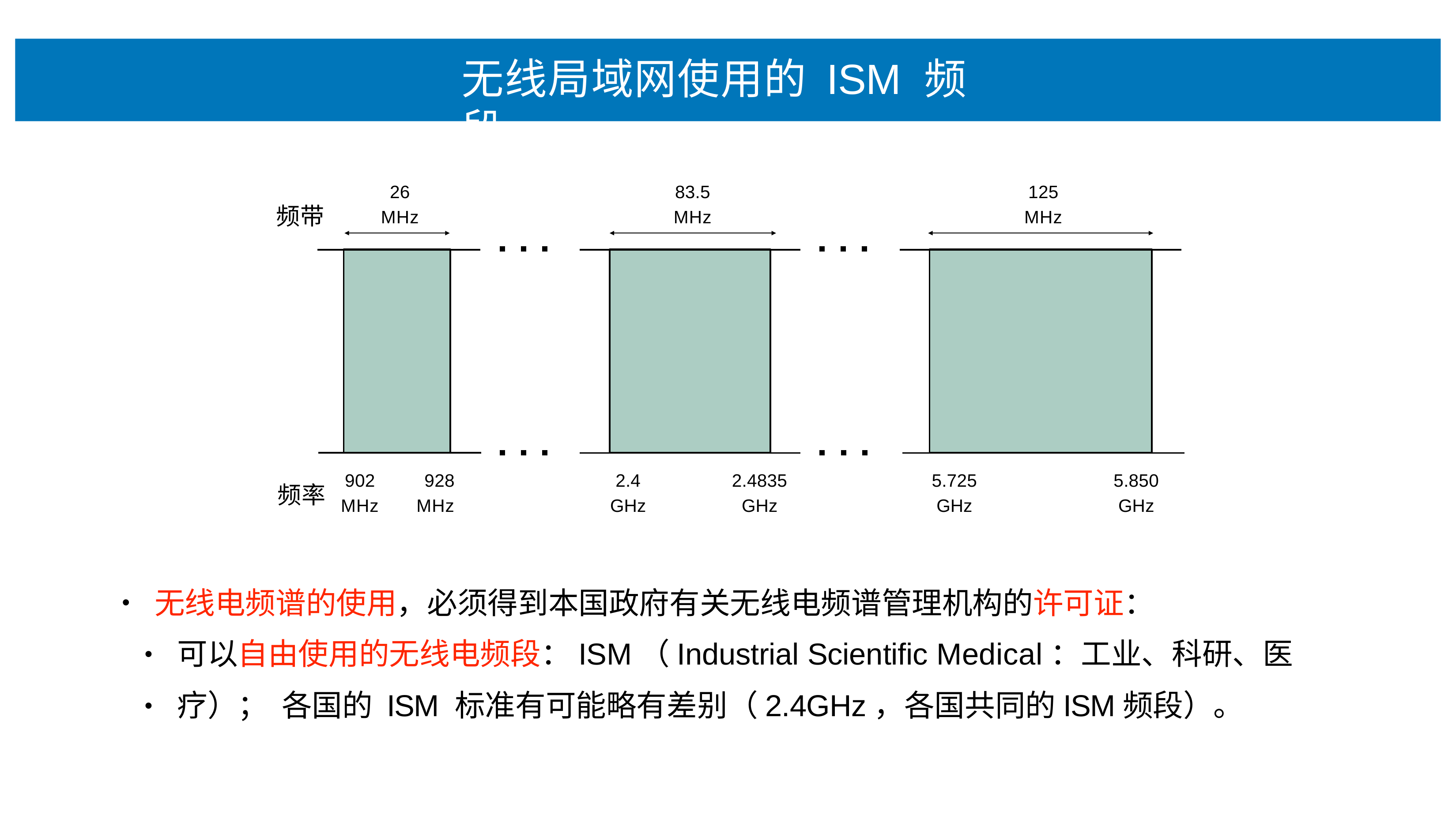

# ⽆线局域⽹使⽤的 ISM 频段
26
MHz
83.5
MHz
125
MHz
频带

902	928
MHz	MHz
2.4
GHz
2.4835
GHz
5.725
GHz
5.850
GHz
频率
⽆线电频谱的使⽤，必须得到本国政府有关⽆线电频谱管理机构的许可证：
•
可以⾃由使⽤的⽆线电频段：ISM（Industrial Scientific Medical：⼯业、科研、医疗）；  各国的 ISM 标准有可能略有差别（2.4GHz，各国共同的ISM频段）。
•
•